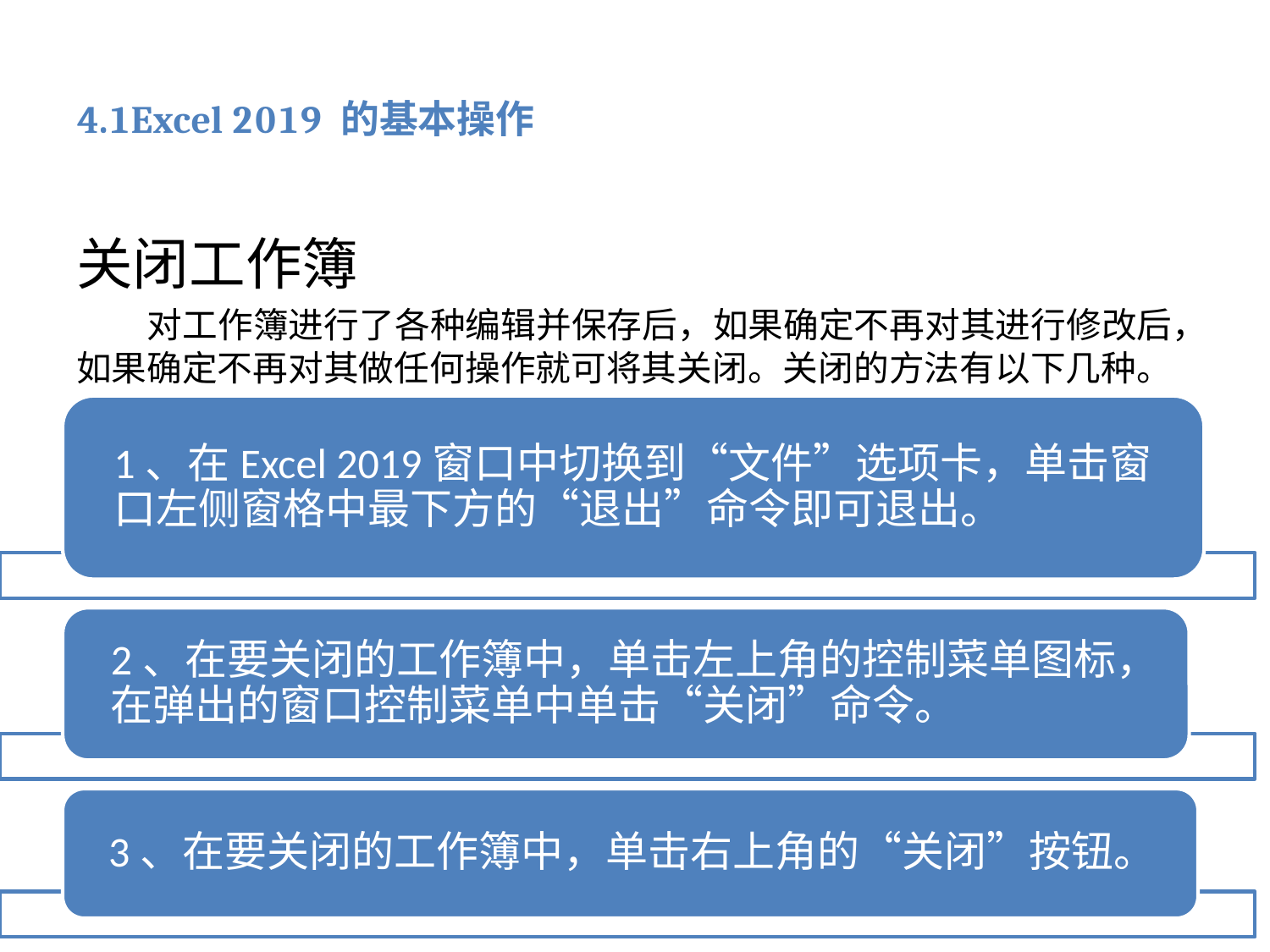

# 4.1Excel 2019 的基本操作
关闭工作簿
        对工作簿进行了各种编辑并保存后，如果确定不再对其进行修改后，如果确定不再对其做任何操作就可将其关闭。关闭的方法有以下几种。

1、在Excel 2019窗口中切换到“文件”选项卡，单击窗口左侧窗格中最下方的“退出”命令即可退出。
2、在要关闭的工作簿中，单击左上角的控制菜单图标，在弹出的窗口控制菜单中单击“关闭”命令。
3、在要关闭的工作簿中，单击右上角的“关闭”按钮。